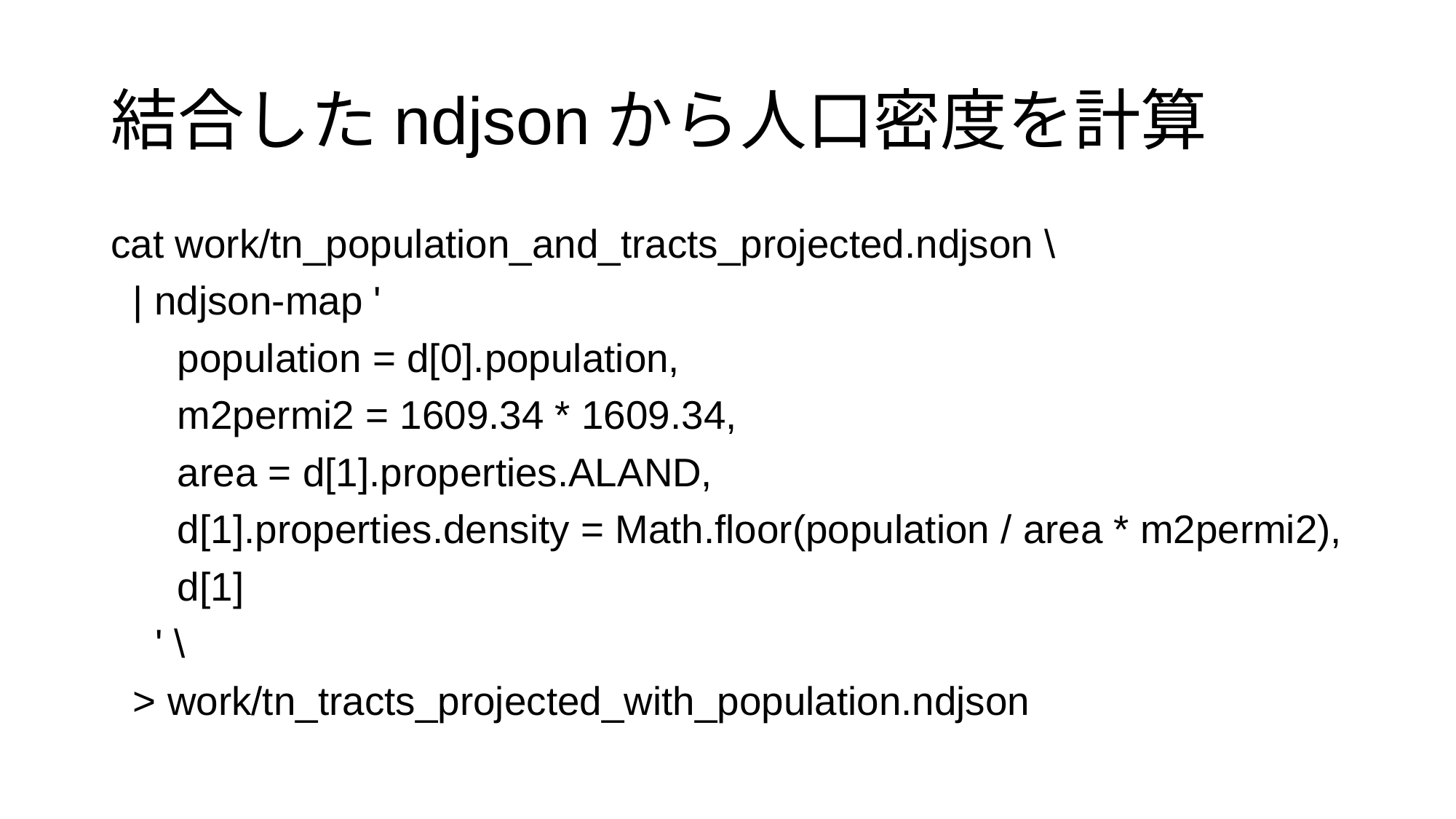

# 結合したndjsonから人口密度を計算
cat work/tn_population_and_tracts_projected.ndjson \
  | ndjson-map '
      population = d[0].population,
      m2permi2 = 1609.34 * 1609.34,
      area = d[1].properties.ALAND,
      d[1].properties.density = Math.floor(population / area * m2permi2),
      d[1]
    ' \
  > work/tn_tracts_projected_with_population.ndjson